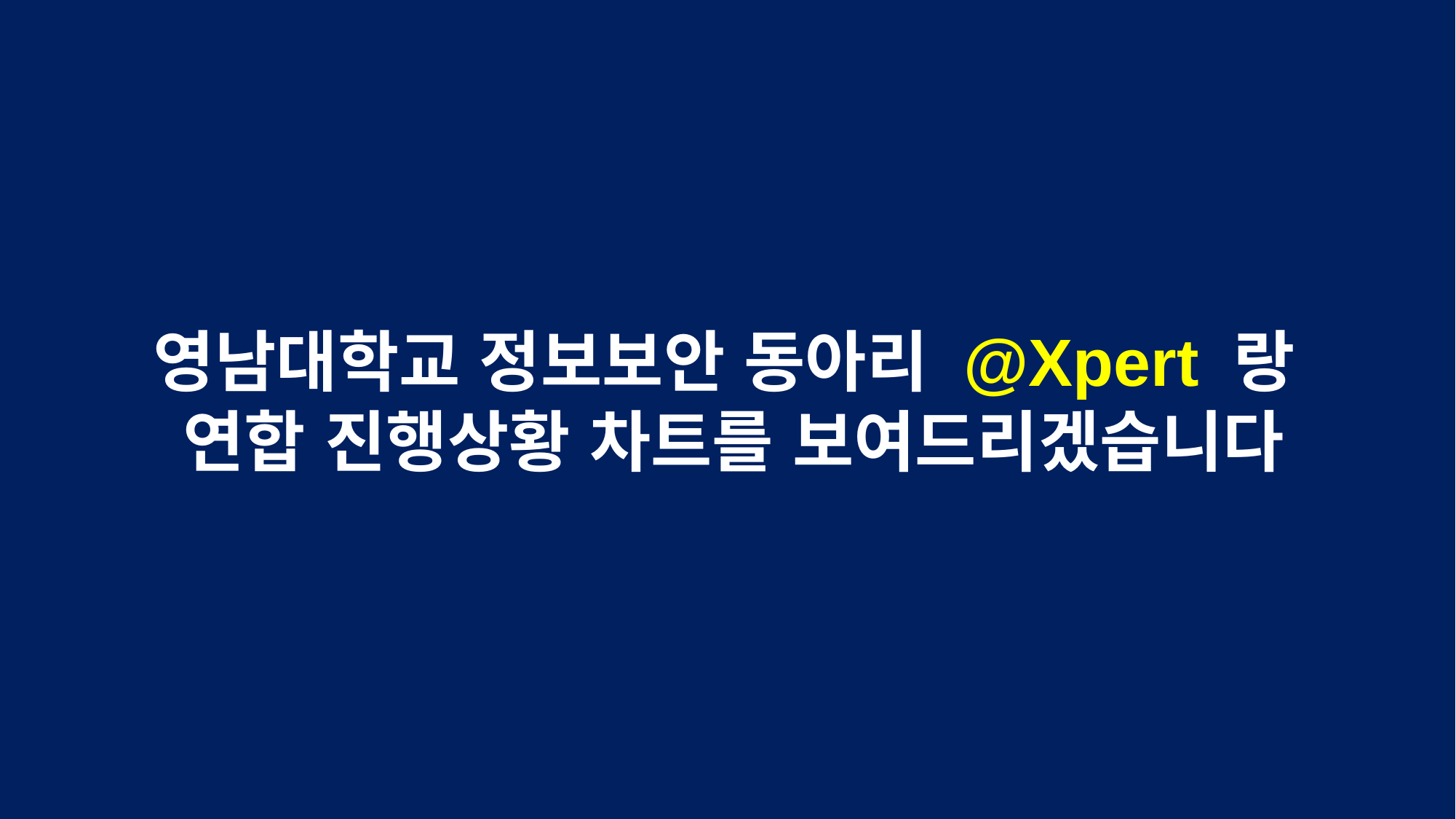

영남대학교 정보보안 동아리 @Xpert 랑
연합 진행상황 차트를 보여드리겠습니다